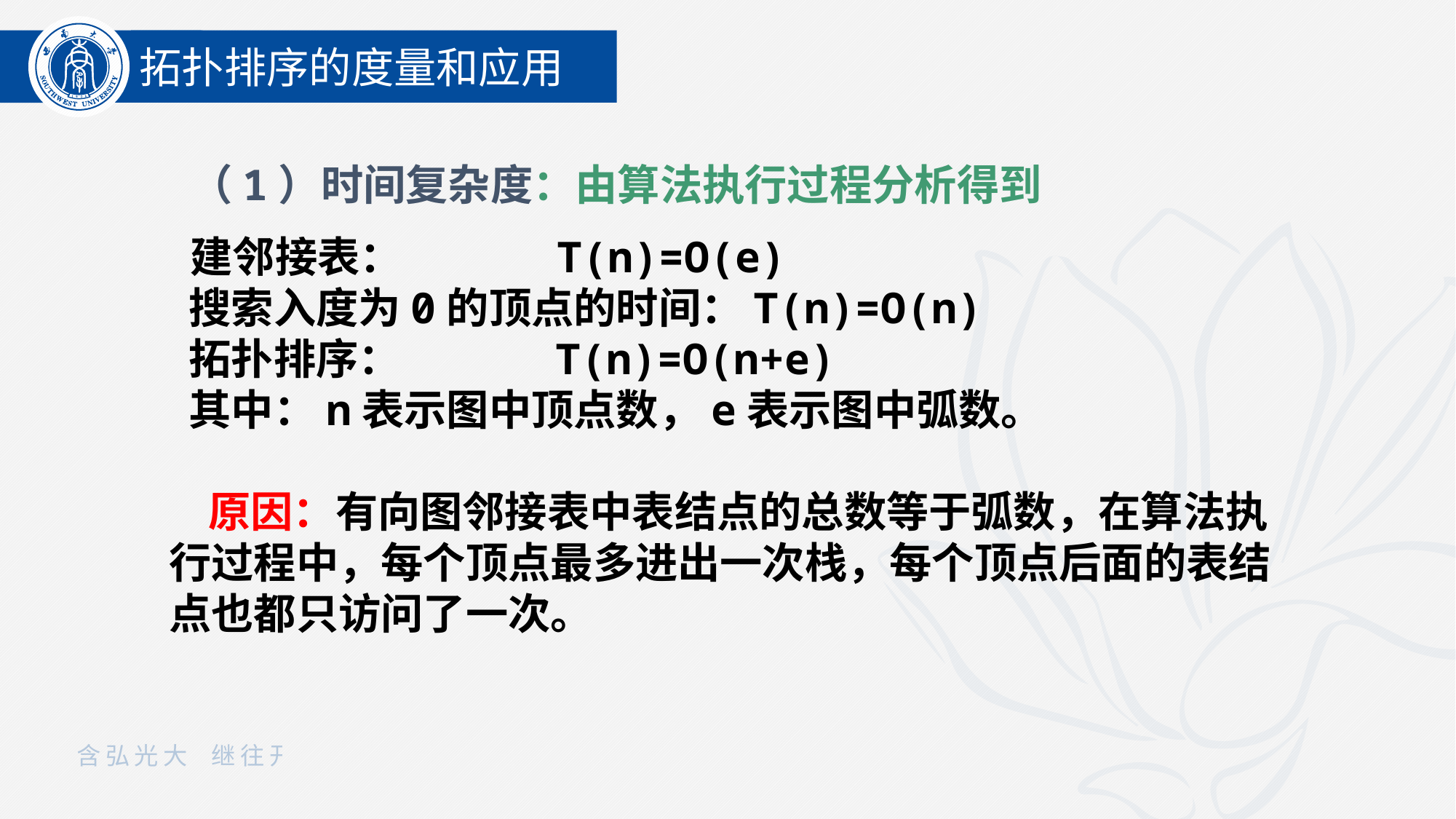

拓扑排序的度量和应用
（1）时间复杂度：由算法执行过程分析得到
建邻接表：               T(n)=O(e)
 搜索入度为0的顶点的时间：T(n)=O(n)
 拓扑排序：               T(n)=O(n+e)
 其中：n表示图中顶点数，e表示图中弧数。

   原因：有向图邻接表中表结点的总数等于弧数，在算法执行过程中，每个顶点最多进出一次栈，每个顶点后面的表结点也都只访问了一次。